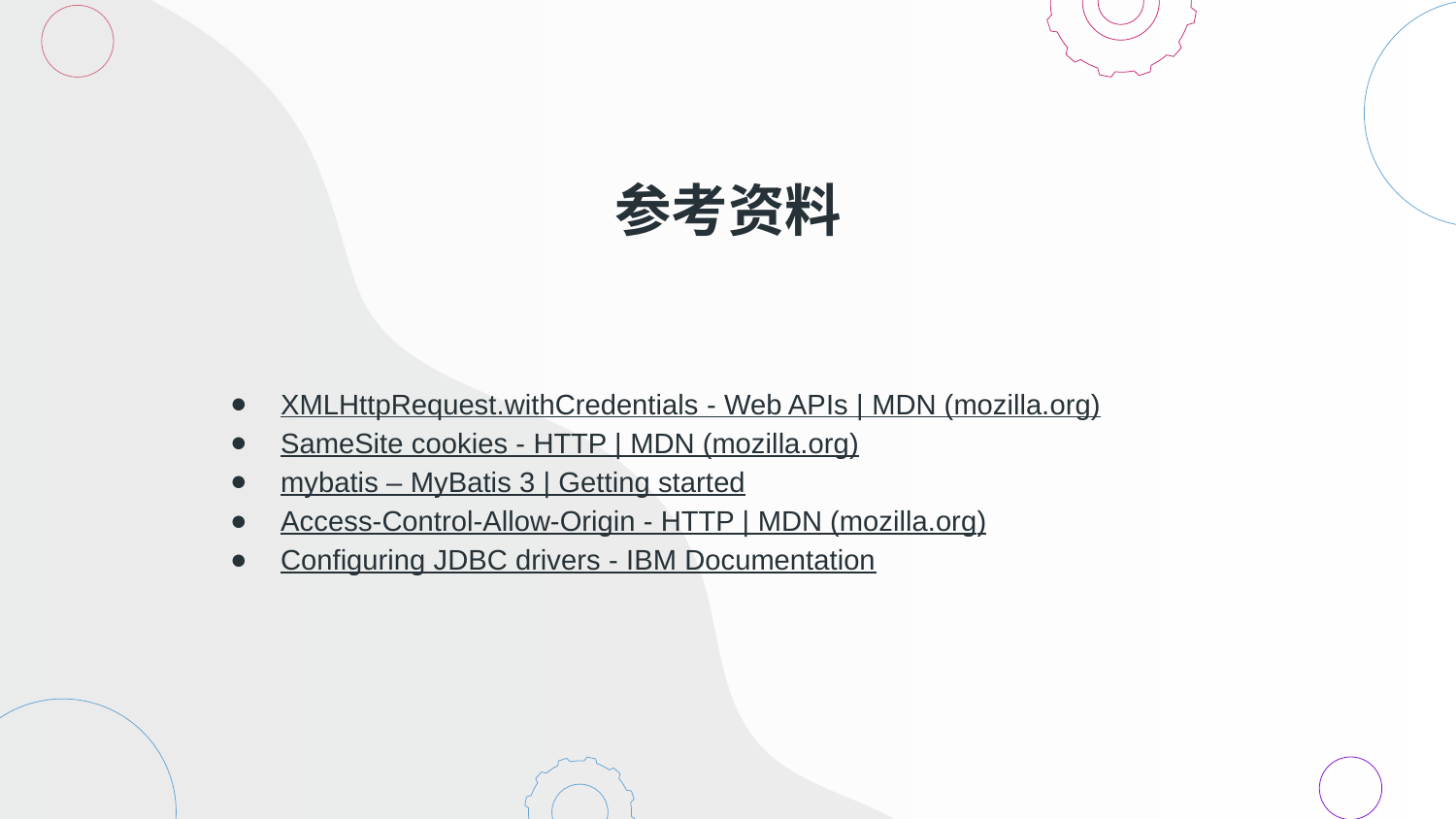

# 参考资料
XMLHttpRequest.withCredentials - Web APIs | MDN (mozilla.org)
SameSite cookies - HTTP | MDN (mozilla.org)
mybatis – MyBatis 3 | Getting started
Access-Control-Allow-Origin - HTTP | MDN (mozilla.org)
Configuring JDBC drivers - IBM Documentation